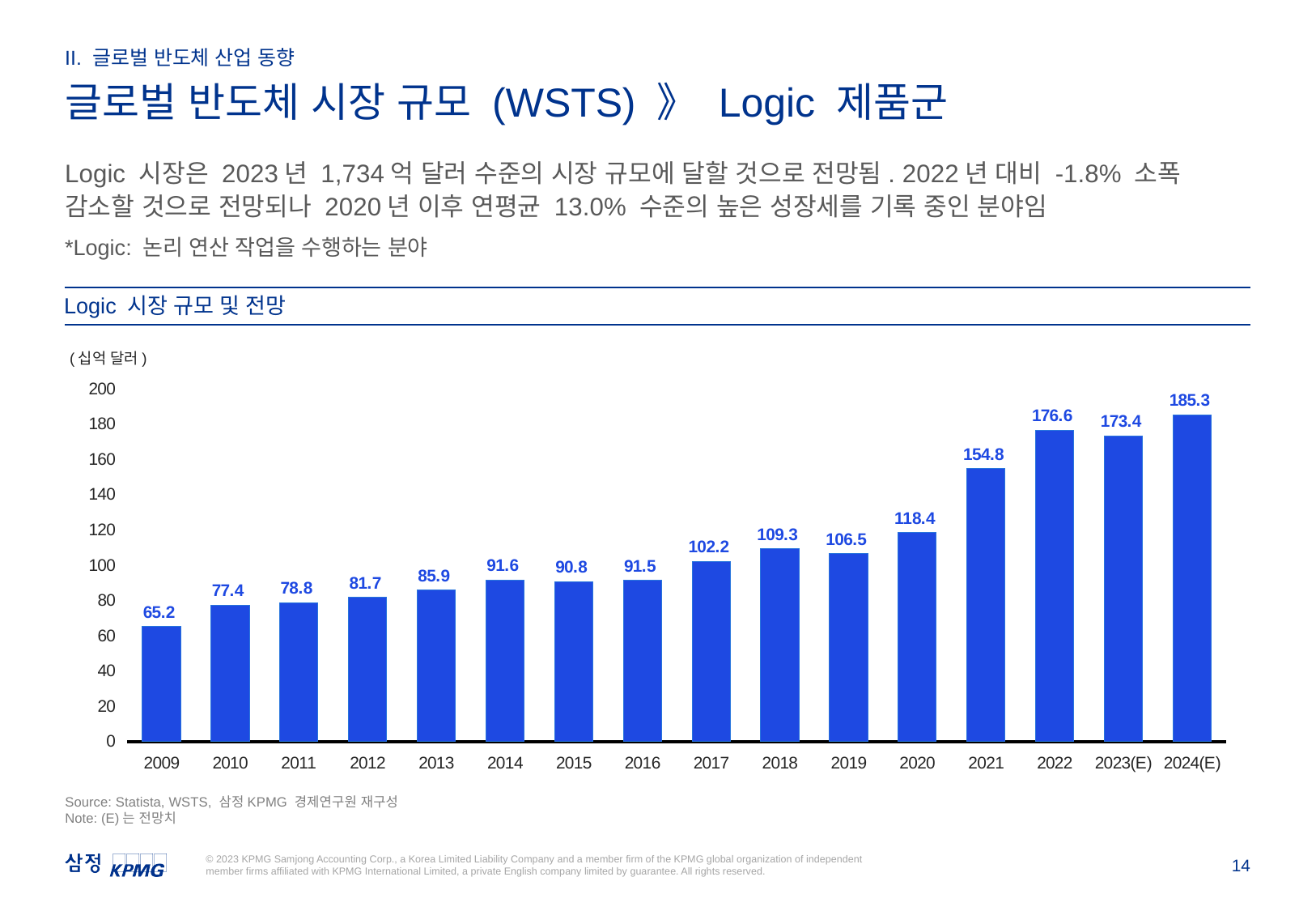

II. 글로벌 반도체 산업 동향
글로벌 반도체 시장 규모 (WSTS) 》 Logic 제품군
Logic 시장은 2023년 1,734억 달러 수준의 시장 규모에 달할 것으로 전망됨. 2022년 대비 -1.8% 소폭 감소할 것으로 전망되나 2020년 이후 연평균 13.0% 수준의 높은 성장세를 기록 중인 분야임
*Logic: 논리 연산 작업을 수행하는 분야
Logic 시장 규모 및 전망
(십억 달러)

### Chart

| Category | Column1 |
|---|---|
| 2009 | 65.22 |
| 2010 | 77.38 |
| 2011 | 78.78 |
| 2012 | 81.7 |
| 2013 | 85.93 |
| 2014 | 91.63 |
| 2015 | 90.75 |
| 2016 | 91.5 |
| 2017 | 102.21 |
| 2018 | 109.3 |
| 2019 | 106.54 |
| 2020 | 118.41 |
| 2021 | 154.84 |
| 2022 | 176.58 |
| 2023(E) | 173.41 |
| 2024(E) | 185.26 |
Source: Statista, WSTS, 삼정KPMG 경제연구원 재구성
Note: (E)는 전망치